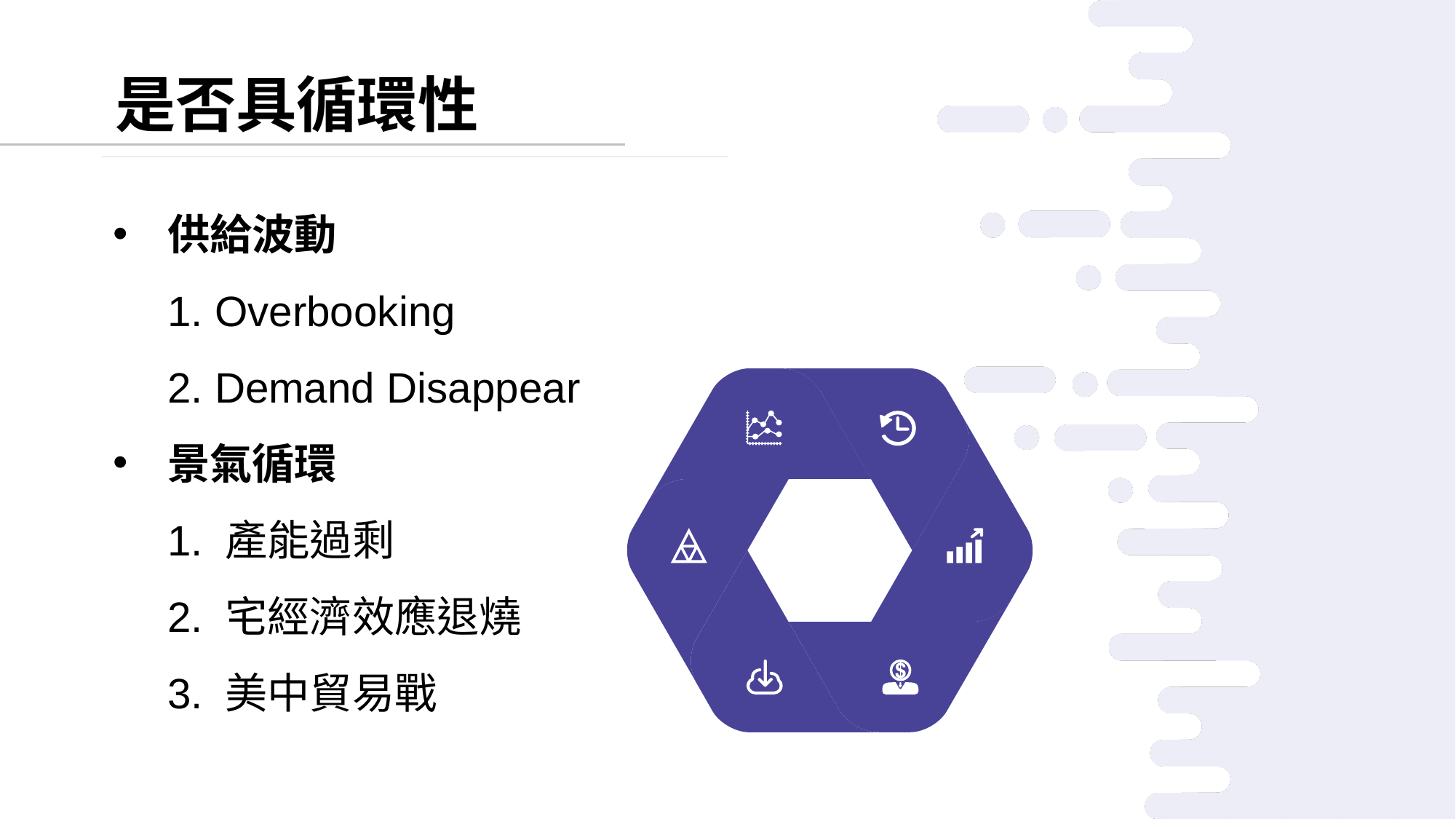

是否具循環性
供給波動
1. Overbooking
2. Demand Disappear
景氣循環
1. 產能過剩
2. 宅經濟效應退燒
3. 美中貿易戰